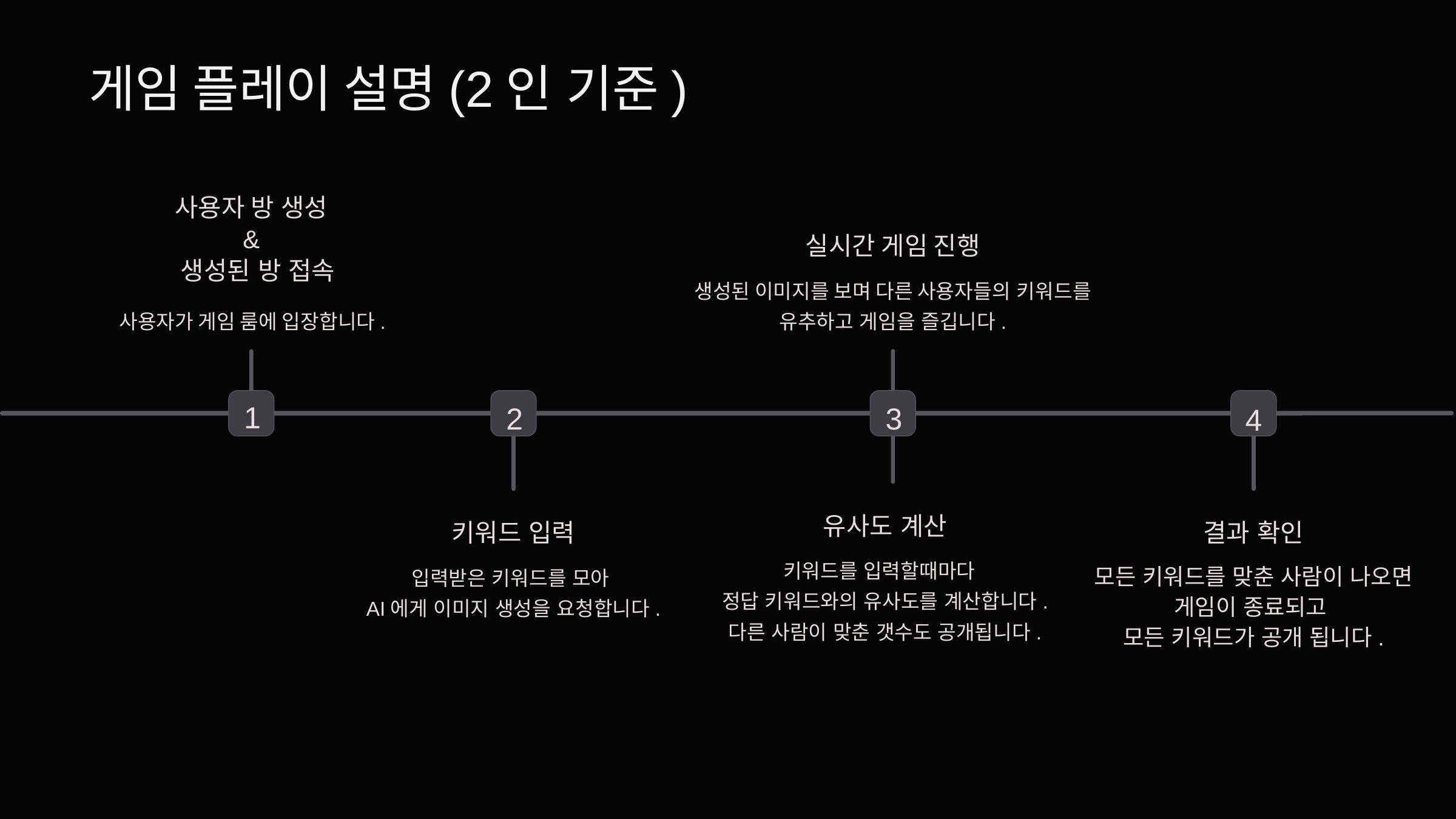

게임 플레이 설명(2인 기준)
사용자 방 생성
&
 생성된 방 접속
실시간 게임 진행
생성된 이미지를 보며 다른 사용자들의 키워드를 유추하고 게임을 즐깁니다.
사용자가 게임 룸에 입장합니다.

1
3
2
4

유사도 계산
키워드 입력
결과 확인
키워드를 입력할때마다
정답 키워드와의 유사도를 계산합니다.
다른 사람이 맞춘 갯수도 공개됩니다.
입력받은 키워드를 모아
AI에게 이미지 생성을 요청합니다.
모든 키워드를 맞춘 사람이 나오면
게임이 종료되고
모든 키워드가 공개 됩니다.